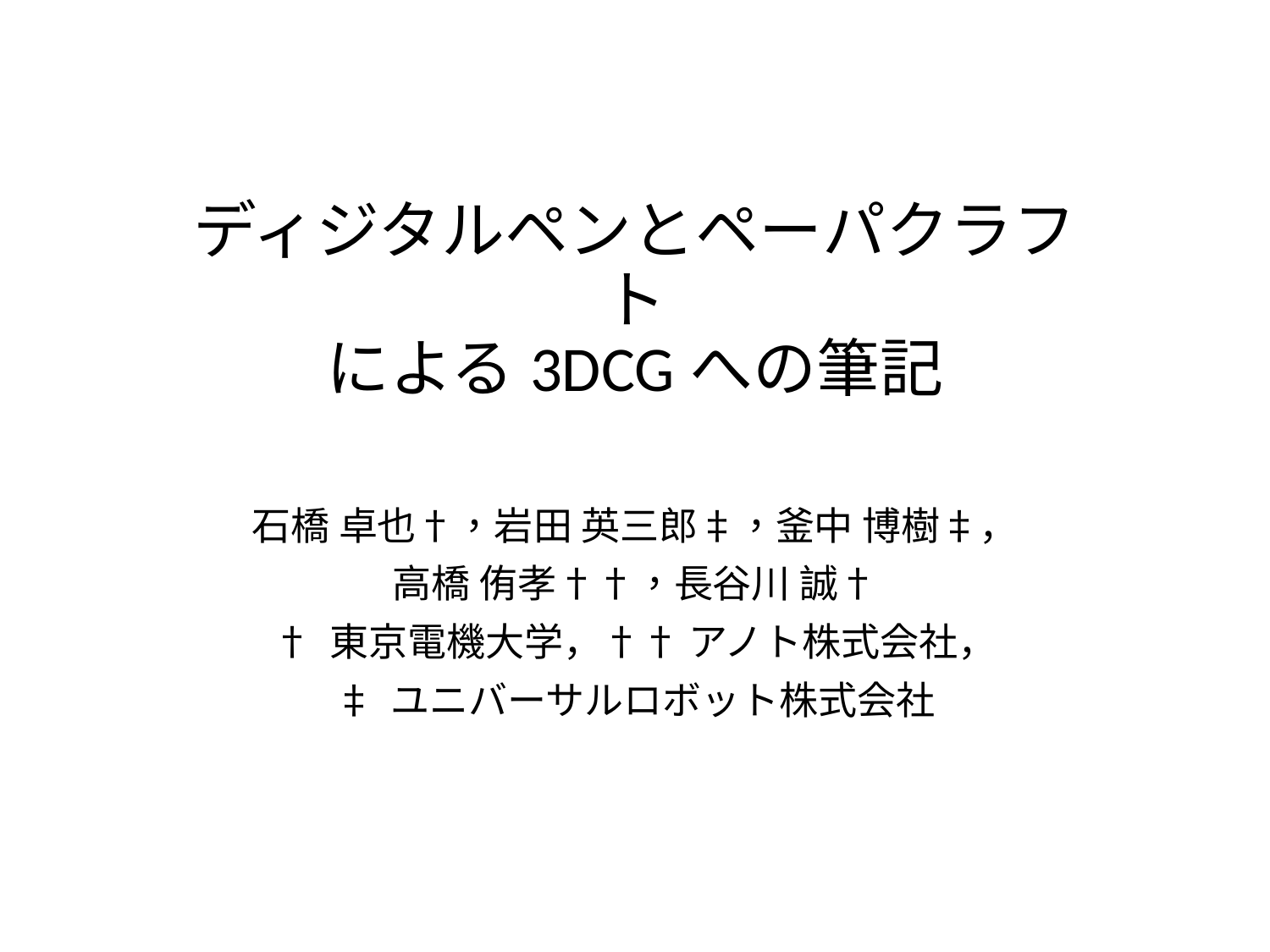

# ディジタルペンとペーパクラフト による3DCGへの筆記
石橋 卓也†，岩田 英三郎‡，釜中 博樹‡，
高橋 侑孝††，長谷川 誠†
† 東京電機大学，†† アノト株式会社，
‡ ユニバーサルロボット株式会社